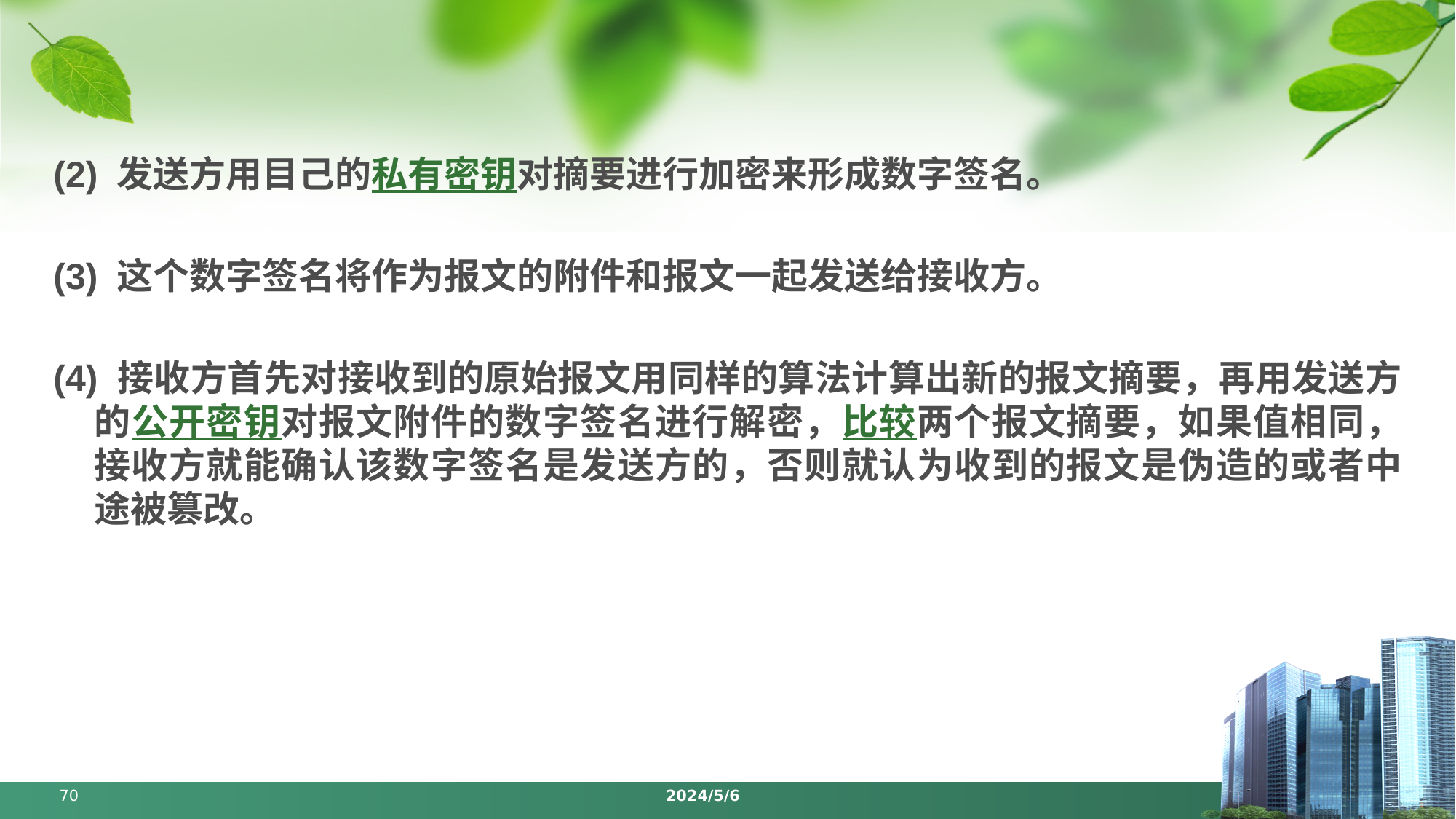

(2) 发送方用目己的私有密钥对摘要进行加密来形成数字签名。

(3) 这个数字签名将作为报文的附件和报文一起发送给接收方。

(4) 接收方首先对接收到的原始报文用同样的算法计算出新的报文摘要，再用发送方的公开密钥对报文附件的数字签名进行解密，比较两个报文摘要，如果值相同，接收方就能确认该数字签名是发送方的，否则就认为收到的报文是伪造的或者中途被篡改。
70
2024/5/6